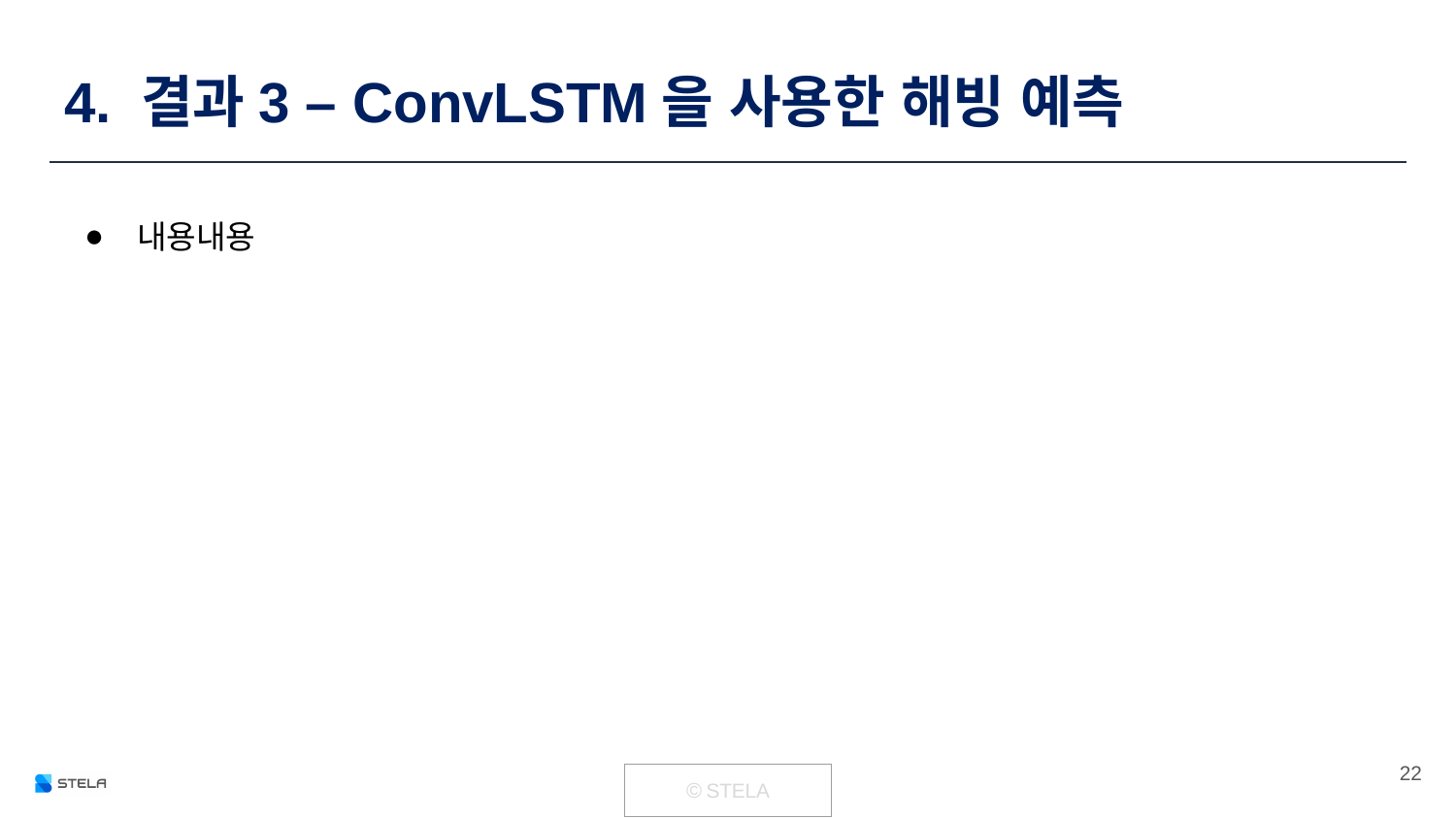

# 4. 결과3 – ConvLSTM을 사용한 해빙 예측
내용내용
22
| © STELA |
| --- |